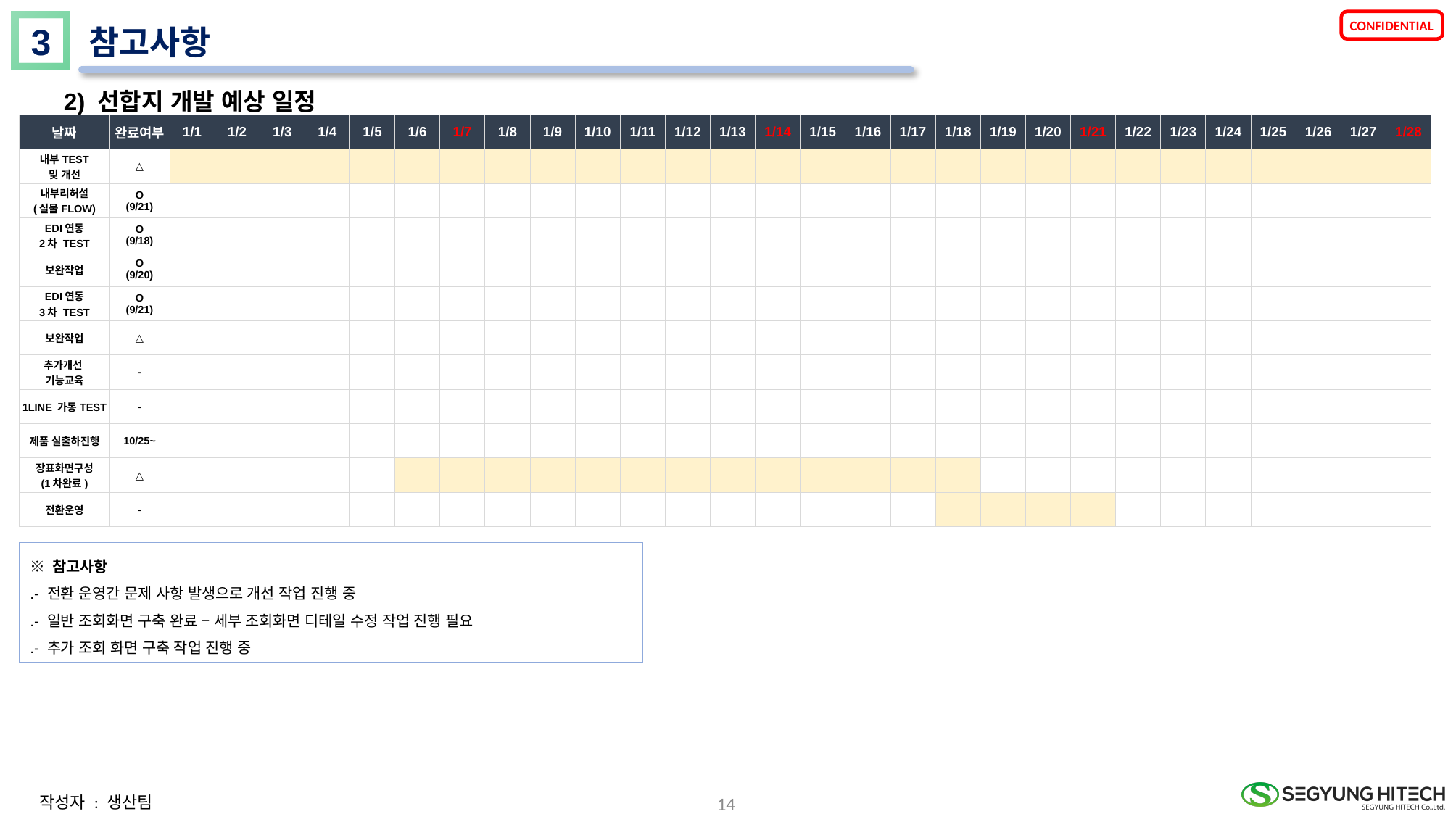

3
참고사항
2) 선합지 개발 예상 일정
| 날짜 | 완료여부 | 1/1 | 1/2 | 1/3 | 1/4 | 1/5 | 1/6 | 1/7 | 1/8 | 1/9 | 1/10 | 1/11 | 1/12 | 1/13 | 1/14 | 1/15 | 1/16 | 1/17 | 1/18 | 1/19 | 1/20 | 1/21 | 1/22 | 1/23 | 1/24 | 1/25 | 1/26 | 1/27 | 1/28 |
| --- | --- | --- | --- | --- | --- | --- | --- | --- | --- | --- | --- | --- | --- | --- | --- | --- | --- | --- | --- | --- | --- | --- | --- | --- | --- | --- | --- | --- | --- |
| 내부TEST 및 개선 | △ |  |  |  |  |  |  |  |  |  |  |  |  |  |  |  |  |  |  |  |  |  |  |  |  |  |  |  |  |
| 내부리허설 (실물FLOW) | O (9/21) |  |  |  |  |  |  |  |  |  |  |  |  |  |  |  |  |  |  |  |  |  |  |  |  |  |  |  |  |
| EDI연동 2차 TEST | O (9/18) |  |  |  |  |  |  |  |  |  |  |  |  |  |  |  |  |  |  |  |  |  |  |  |  |  |  |  |  |
| 보완작업 | O (9/20) |  |  |  |  |  |  |  |  |  |  |  |  |  |  |  |  |  |  |  |  |  |  |  |  |  |  |  |  |
| EDI연동 3차 TEST | O (9/21) |  |  |  |  |  |  |  |  |  |  |  |  |  |  |  |  |  |  |  |  |  |  |  |  |  |  |  |  |
| 보완작업 | △ |  |  |  |  |  |  |  |  |  |  |  |  |  |  |  |  |  |  |  |  |  |  |  |  |  |  |  |  |
| 추가개선 기능교육 | - |  |  |  |  |  |  |  |  |  |  |  |  |  |  |  |  |  |  |  |  |  |  |  |  |  |  |  |  |
| 1LINE 가동TEST | - |  |  |  |  |  |  |  |  |  |  |  |  |  |  |  |  |  |  |  |  |  |  |  |  |  |  |  |  |
| 제품 실출하진행 | 10/25~ |  |  |  |  |  |  |  |  |  |  |  |  |  |  |  |  |  |  |  |  |  |  |  |  |  |  |  |  |
| 장표화면구성 (1차완료) | △ |  |  |  |  |  |  |  |  |  |  |  |  |  |  |  |  |  |  |  |  |  |  |  |  |  |  |  |  |
| 전환운영 | - |  |  |  |  |  |  |  |  |  |  |  |  |  |  |  |  |  |  |  |  |  |  |  |  |  |  |  |  |
※ 참고사항
.- 전환 운영간 문제 사항 발생으로 개선 작업 진행 중
.- 일반 조회화면 구축 완료 – 세부 조회화면 디테일 수정 작업 진행 필요
.- 추가 조회 화면 구축 작업 진행 중
14
작성자 : 생산팀